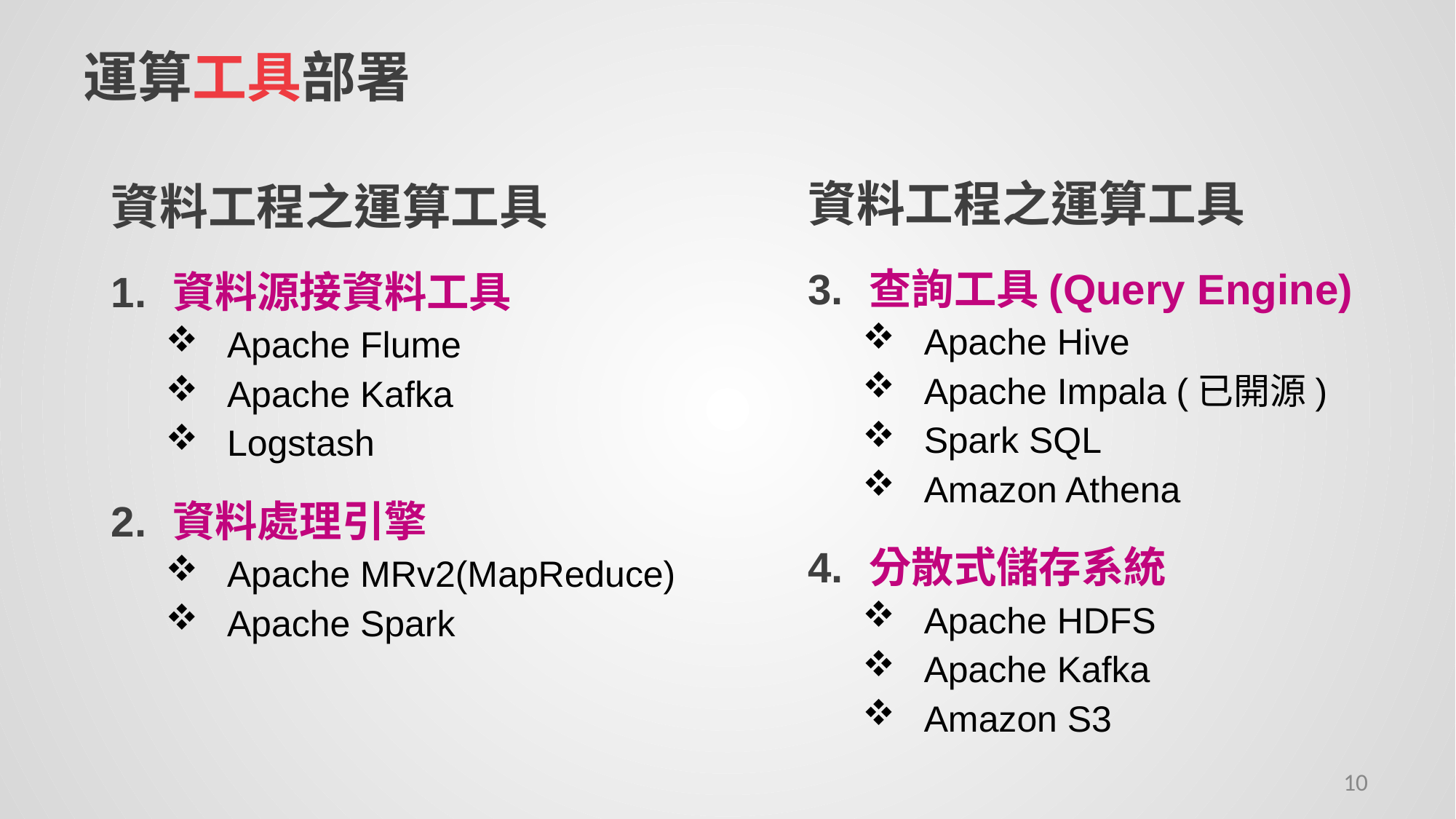

# 運算工具部署
資料工程之運算工具
查詢工具(Query Engine)
Apache Hive
Apache Impala (已開源)
Spark SQL
Amazon Athena
分散式儲存系統
Apache HDFS
Apache Kafka
Amazon S3

資料工程之運算工具
資料源接資料工具
Apache Flume
Apache Kafka
Logstash
資料處理引擎
Apache MRv2(MapReduce)
Apache Spark

10